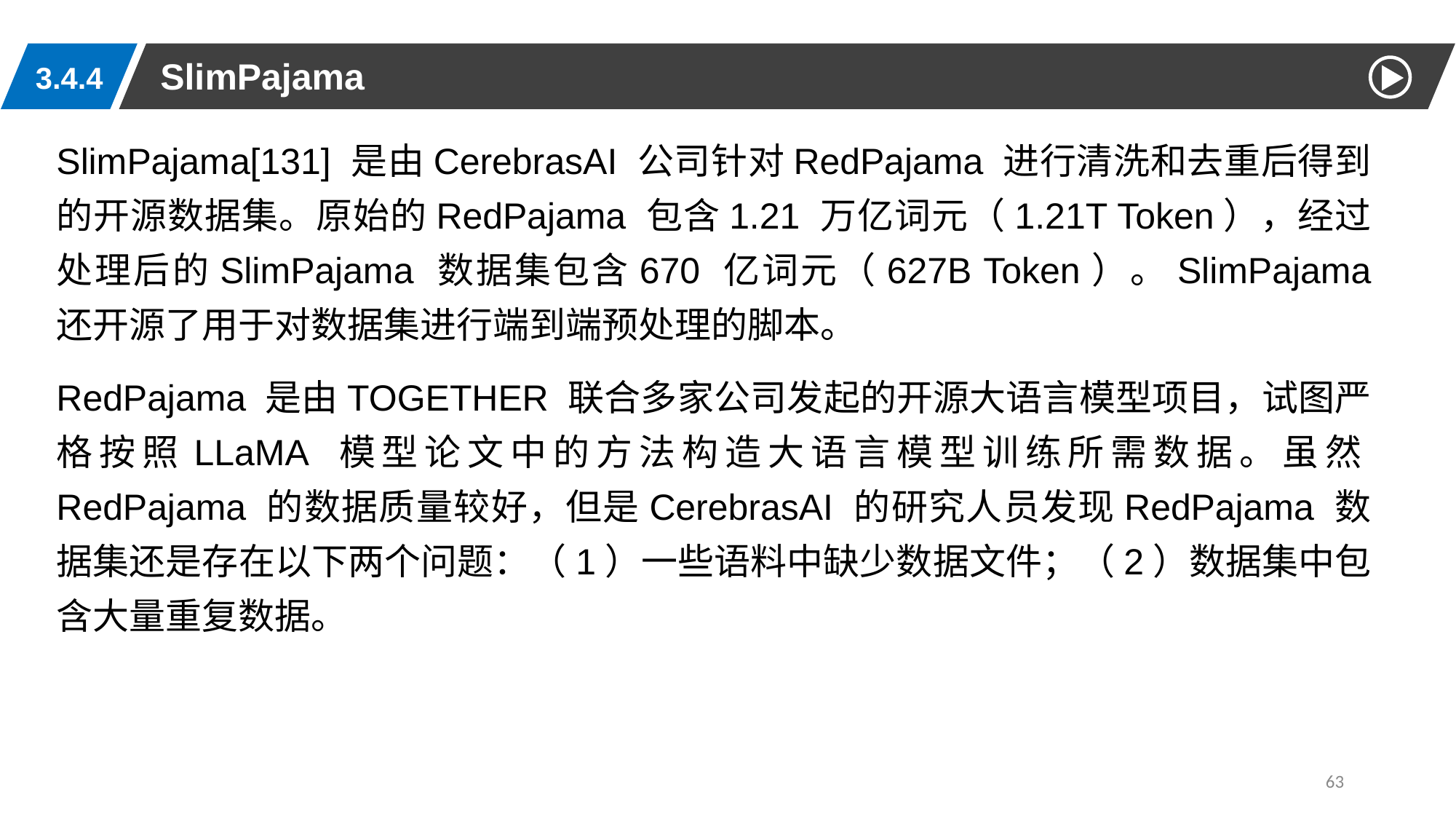

SlimPajama
3.4.4

SlimPajama[131] 是由CerebrasAI 公司针对RedPajama 进行清洗和去重后得到的开源数据集。原始的RedPajama 包含1.21 万亿词元（1.21T Token），经过处理后的SlimPajama 数据集包含670 亿词元（627B Token）。SlimPajama 还开源了用于对数据集进行端到端预处理的脚本。
RedPajama 是由TOGETHER 联合多家公司发起的开源大语言模型项目，试图严格按照LLaMA 模型论文中的方法构造大语言模型训练所需数据。虽然RedPajama 的数据质量较好，但是CerebrasAI 的研究人员发现RedPajama 数据集还是存在以下两个问题：（1）一些语料中缺少数据文件；（2）数据集中包含大量重复数据。

63